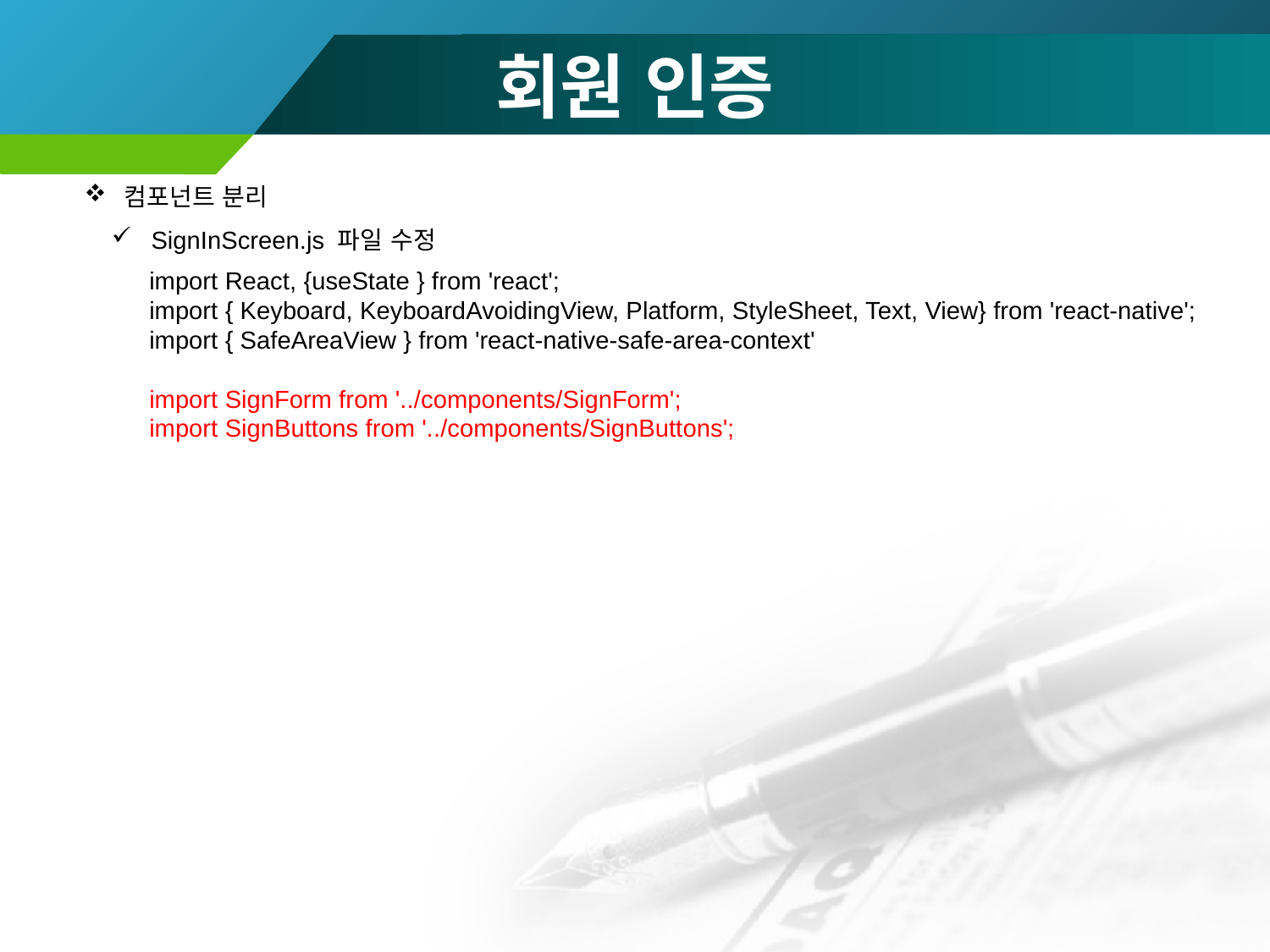

# 회원 인증
컴포넌트 분리
SignInScreen.js 파일 수정
import React, {useState } from 'react';
import { Keyboard, KeyboardAvoidingView, Platform, StyleSheet, Text, View} from 'react-native';
import { SafeAreaView } from 'react-native-safe-area-context'

import SignForm from '../components/SignForm';
import SignButtons from '../components/SignButtons';